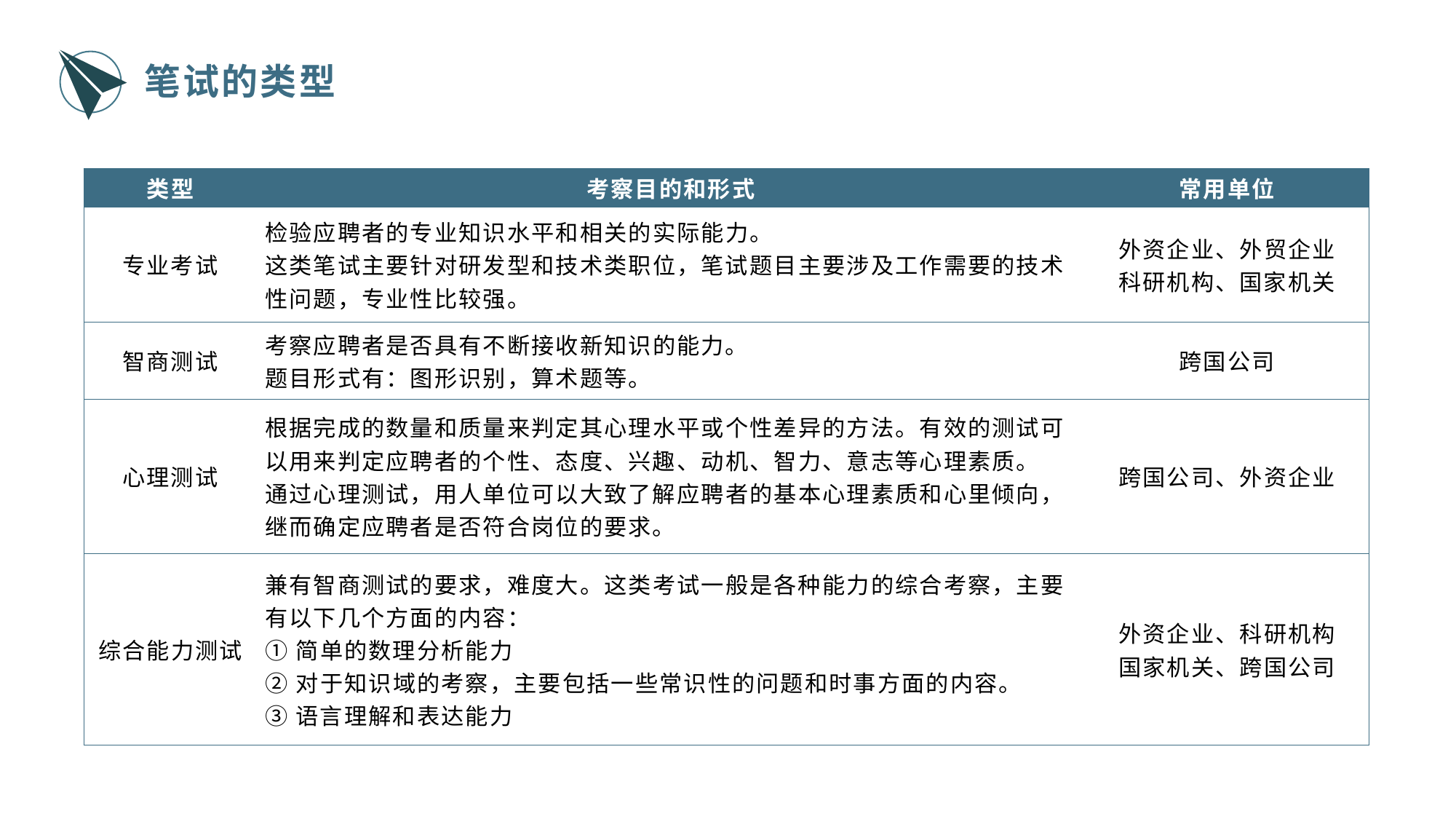

笔试的类型
| 类型 | 考察目的和形式 | 常用单位 |
| --- | --- | --- |
| 专业考试 | 检验应聘者的专业知识水平和相关的实际能力。 这类笔试主要针对研发型和技术类职位，笔试题目主要涉及工作需要的技术性问题，专业性比较强。 | 外资企业、外贸企业 科研机构、国家机关 |
| 智商测试 | 考察应聘者是否具有不断接收新知识的能力。 题目形式有：图形识别，算术题等。 | 跨国公司 |
| 心理测试 | 根据完成的数量和质量来判定其心理水平或个性差异的方法。有效的测试可以用来判定应聘者的个性、态度、兴趣、动机、智力、意志等心理素质。 通过心理测试，用人单位可以大致了解应聘者的基本心理素质和心里倾向，继而确定应聘者是否符合岗位的要求。 | 跨国公司、外资企业 |
| 综合能力测试 | 兼有智商测试的要求，难度大。这类考试一般是各种能力的综合考察，主要有以下几个方面的内容： ①简单的数理分析能力 ②对于知识域的考察，主要包括一些常识性的问题和时事方面的内容。 ③语言理解和表达能力 | 外资企业、科研机构 国家机关、跨国公司 |